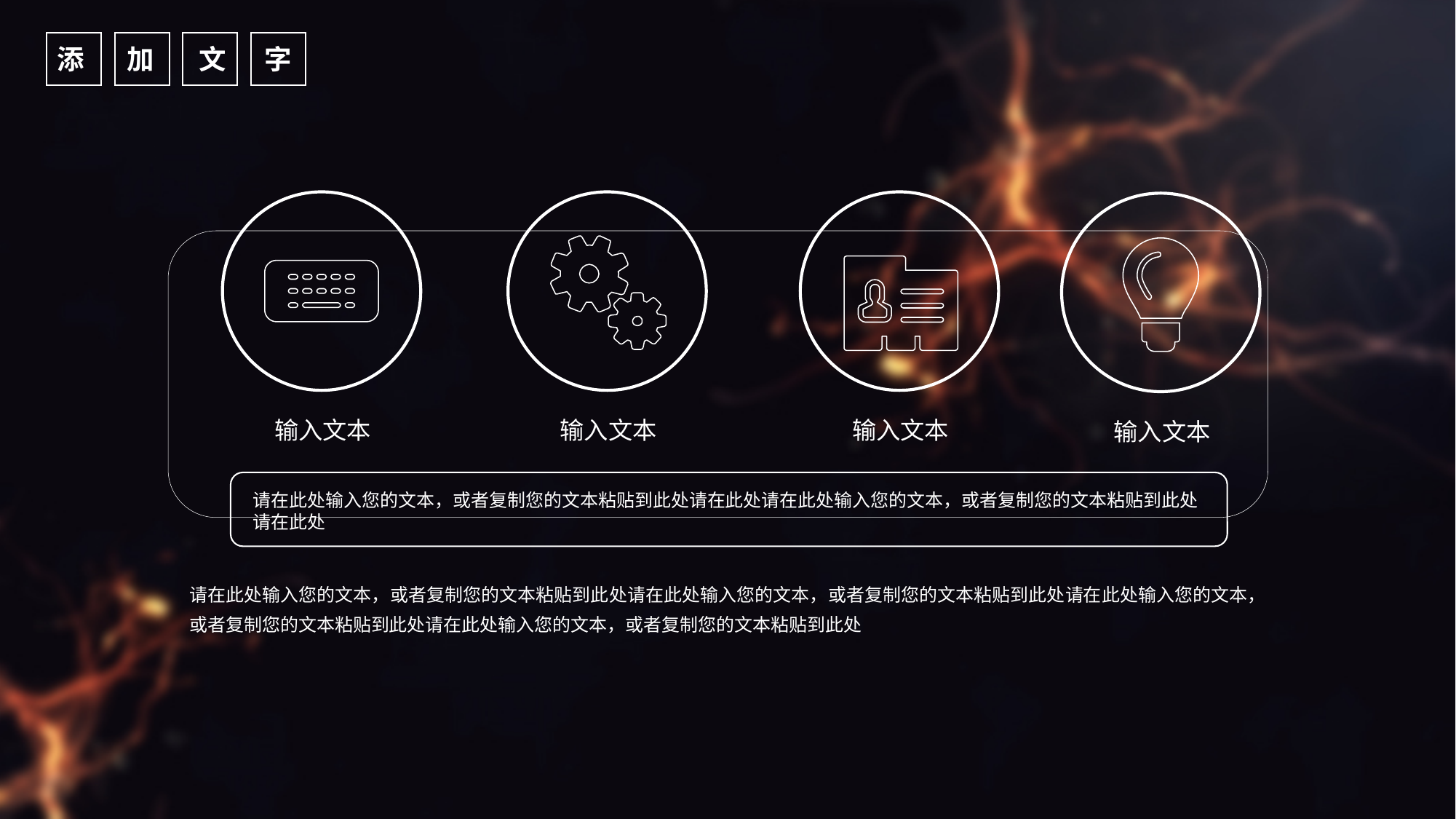

输入文本

输入文本

输入文本

输入文本

请在此处输入您的文本，或者复制您的文本粘贴到此处请在此处请在此处输入您的文本，或者复制您的文本粘贴到此处请在此处

请在此处输入您的文本，或者复制您的文本粘贴到此处请在此处输入您的文本，或者复制您的文本粘贴到此处请在此处输入您的文本，或者复制您的文本粘贴到此处请在此处输入您的文本，或者复制您的文本粘贴到此处